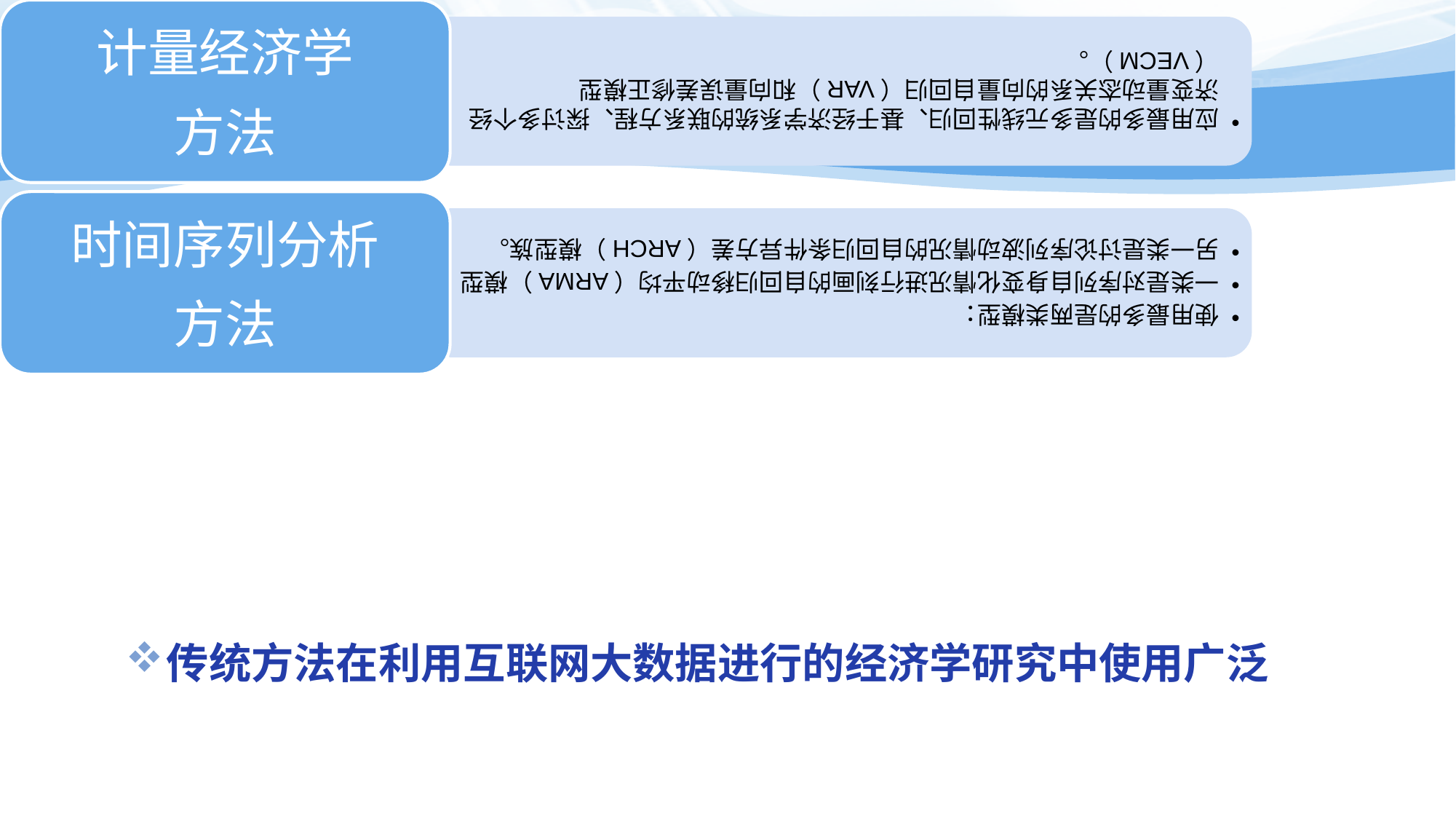

# 经济学相关方法
应用最多的是多元线性回归、基于经济学系统的联系方程、探讨多个经济变量动态关系的向量自回归（VAR）和向量误差修正模型（VECM）。
计量经济学
方法
使用最多的是两类模型：
一类是对序列自身变化情况进行刻画的自回归移动平均（ARMA）模型
另一类是讨论序列波动情况的自回归条件异方差（ARCH）模型族。
时间序列分析
方法
传统方法在利用互联网大数据进行的经济学研究中使用广泛